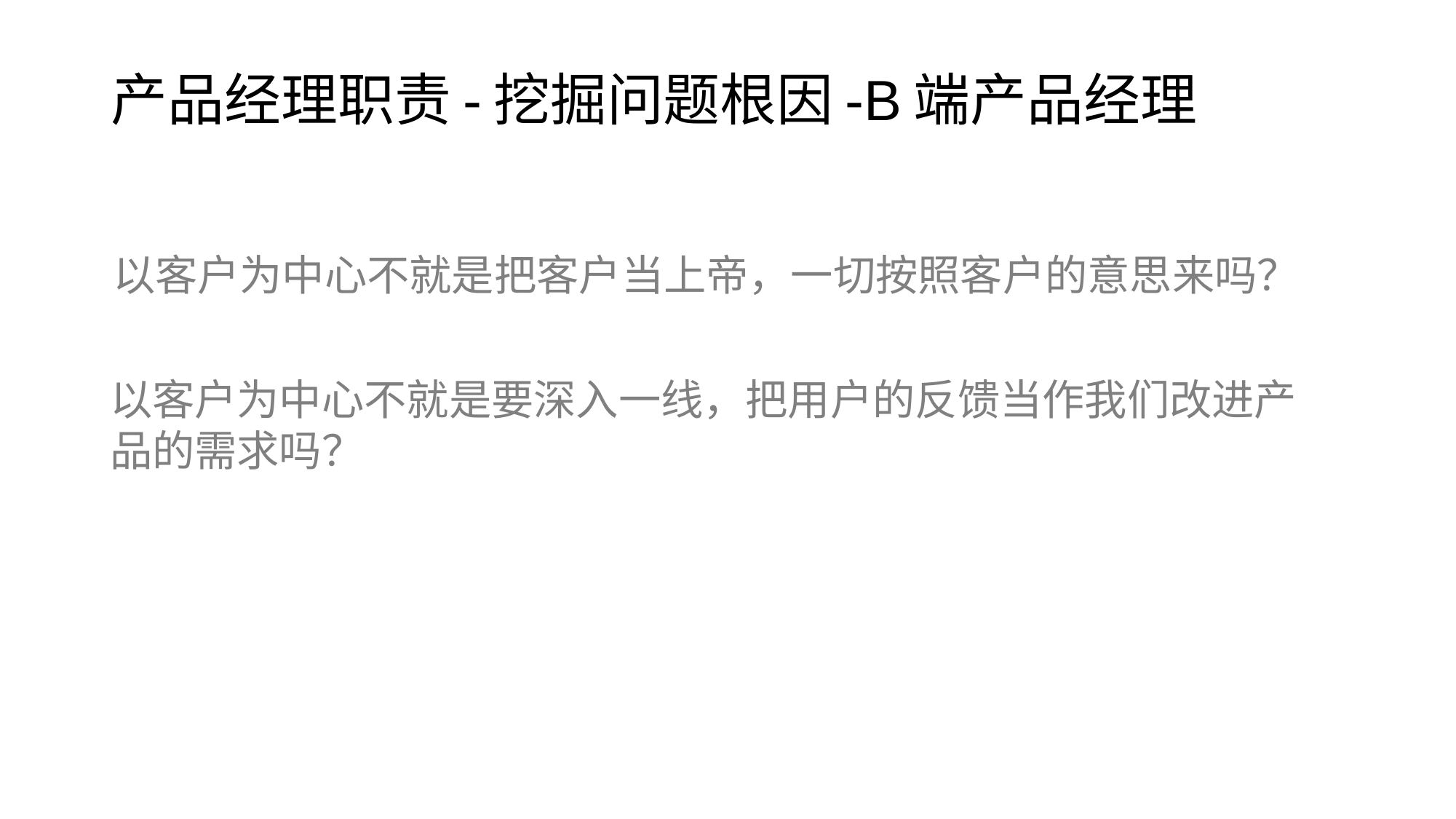

# 产品经理职责-挖掘问题根因-B端产品经理
以客户为中心不就是把客户当上帝，一切按照客户的意思来吗？
以客户为中心不就是要深入一线，把用户的反馈当作我们改进产品的需求吗？